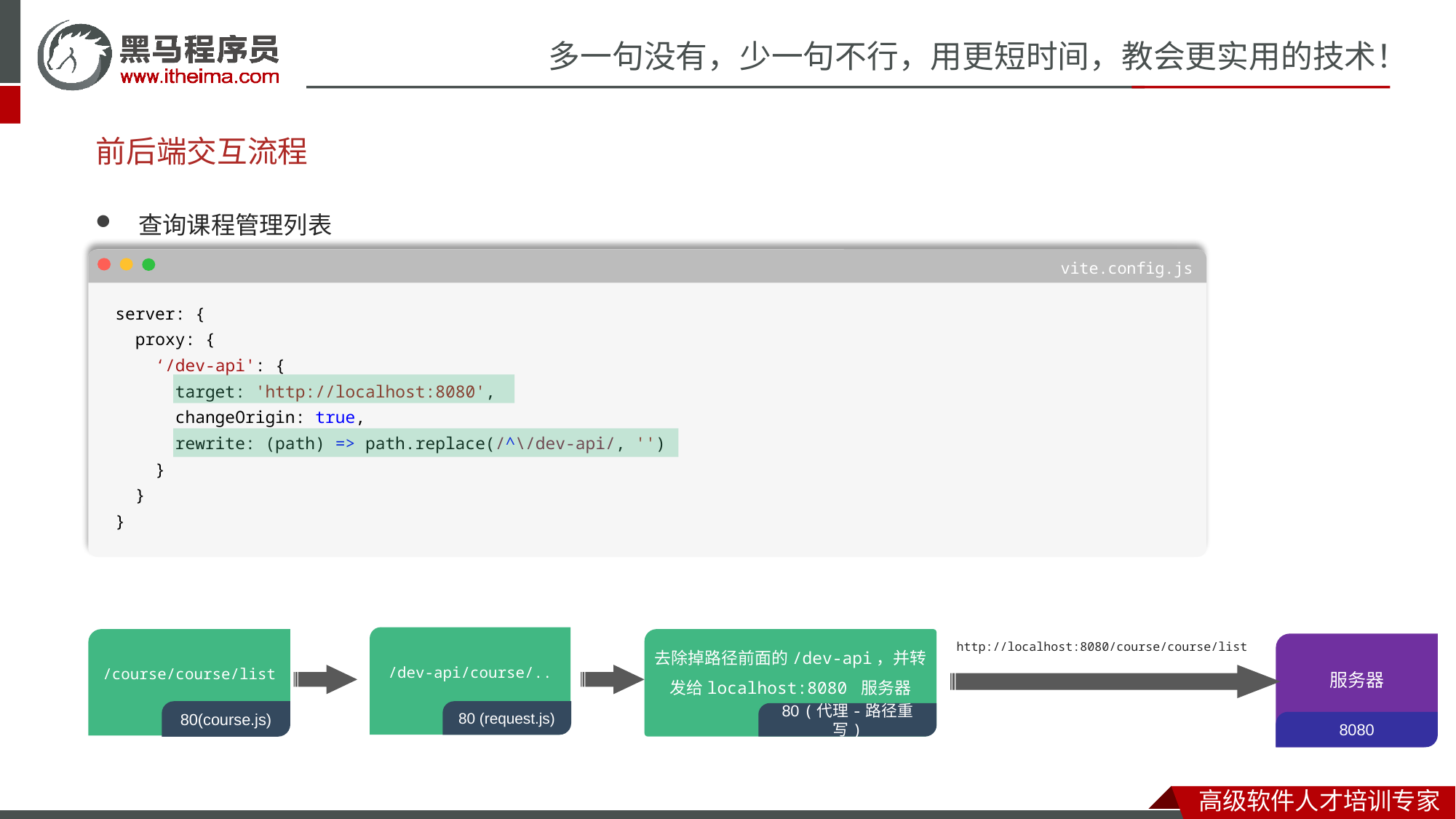

# 前后端交互流程
查询课程管理列表
vite.config.js
  server: {
    proxy: {
      ‘/dev-api': {
        target: 'http://localhost:8080',
        changeOrigin: true,
        rewrite: (path) => path.replace(/^\/dev-api/, '')
      }
    }
  }

/dev-api/course/..

80 (request.js)
去除掉路径前面的/dev-api，并转发给localhost:8080 服务器

80 (代理-路径重写)
/course/course/list

80(course.js)
http://localhost:8080/course/course/list
服务器

8080